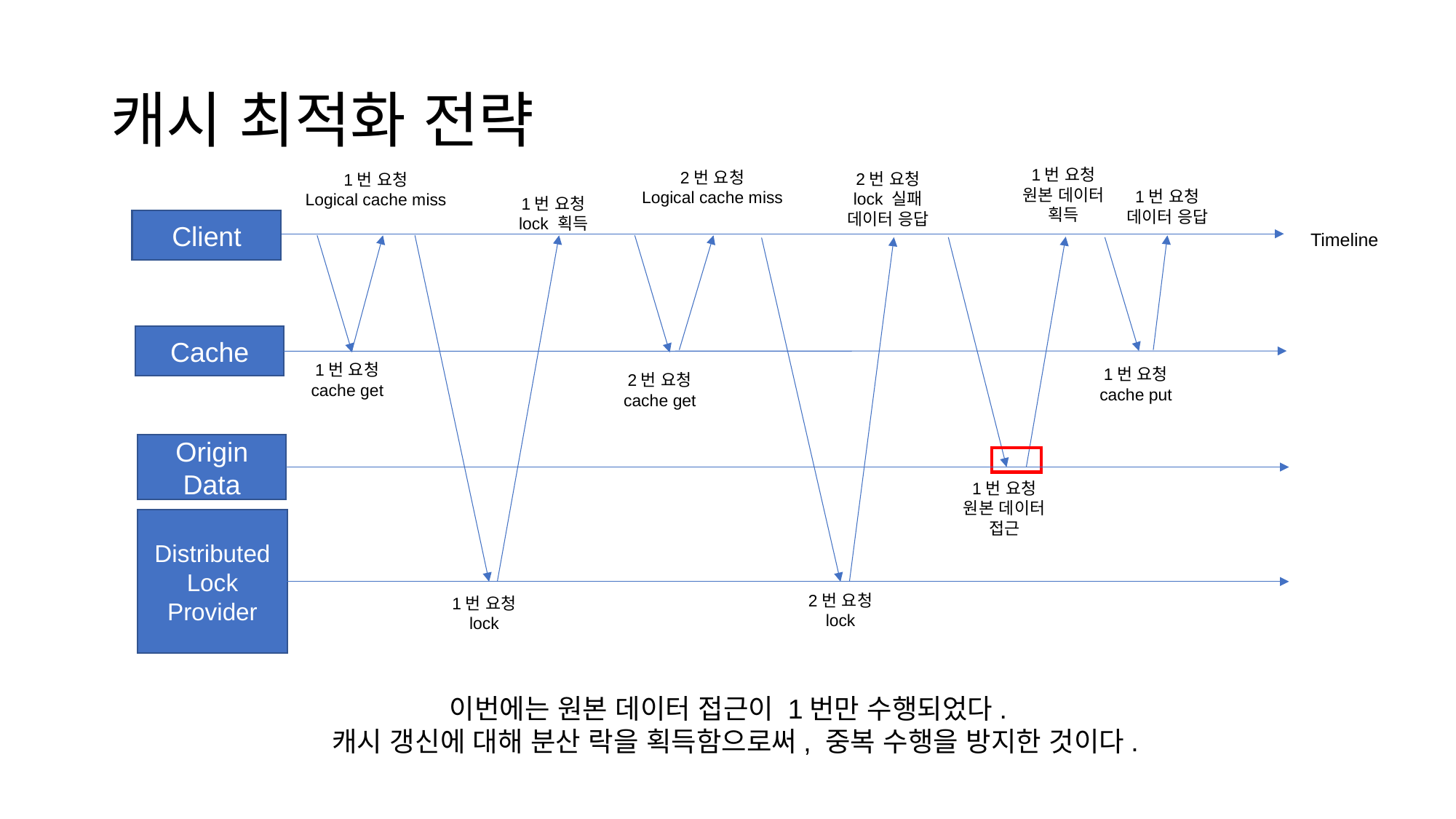

# 캐시 최적화 전략
1번 요청
원본 데이터
획득
2번 요청
Logical cache miss
2번 요청
lock 실패
데이터 응답
1번 요청
Logical cache miss
1번 요청
데이터 응답
1번 요청
lock 획득
Client
Timeline
Cache
1번 요청
cache get
1번 요청
cache put
2번 요청
cache get
Origin Data

1번 요청
원본 데이터
접근
Distributed Lock Provider
2번 요청
lock
1번 요청
lock
이번에는 원본 데이터 접근이 1번만 수행되었다.
 캐시 갱신에 대해 분산 락을 획득함으로써, 중복 수행을 방지한 것이다.